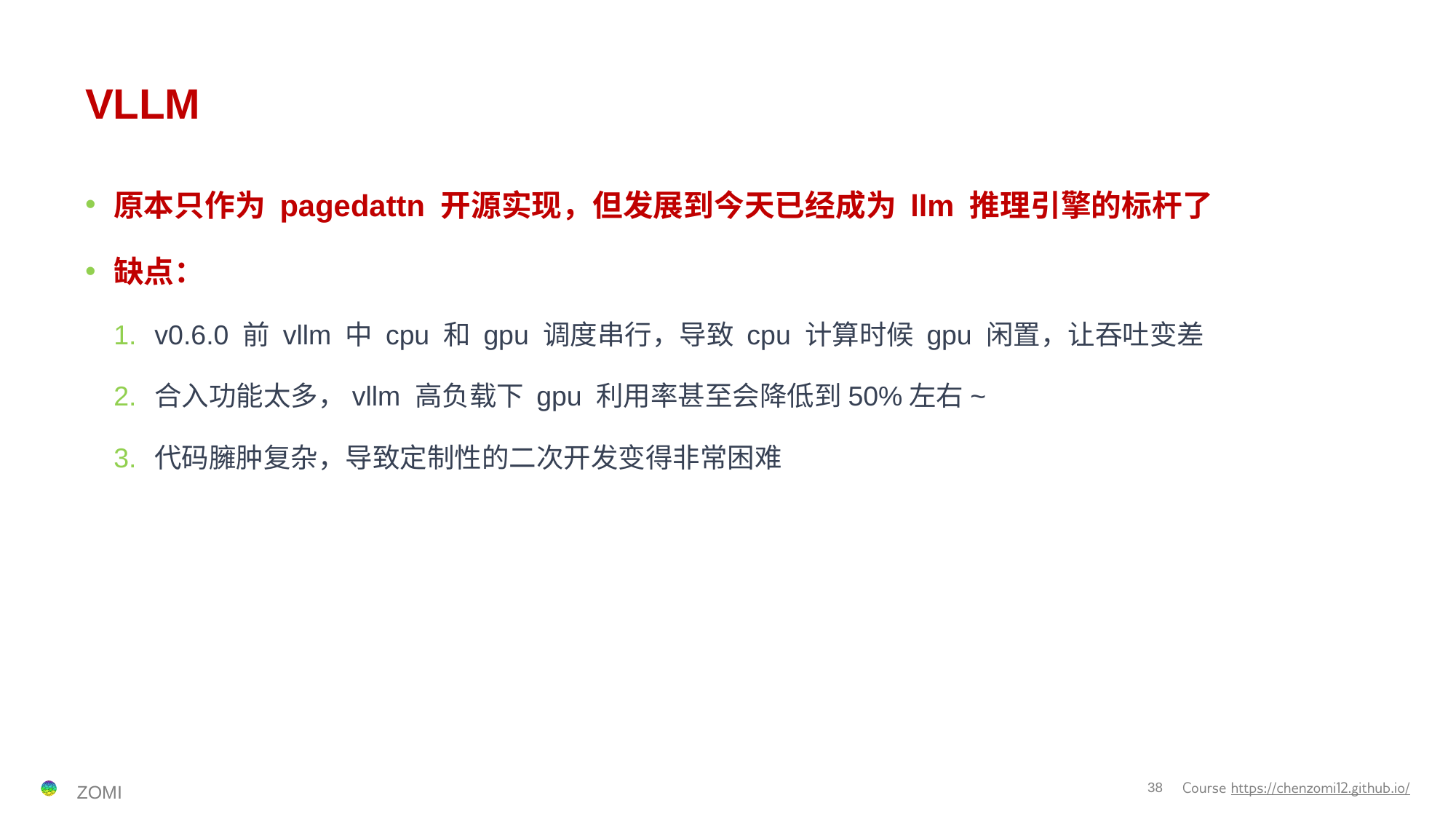

# VLLM
原本只作为 pagedattn 开源实现，但发展到今天已经成为 llm 推理引擎的标杆了
缺点：
v0.6.0 前 vllm 中 cpu 和 gpu 调度串行，导致 cpu 计算时候 gpu 闲置，让吞吐变差
合入功能太多，vllm 高负载下 gpu 利用率甚至会降低到50%左右~
代码臃肿复杂，导致定制性的二次开发变得非常困难